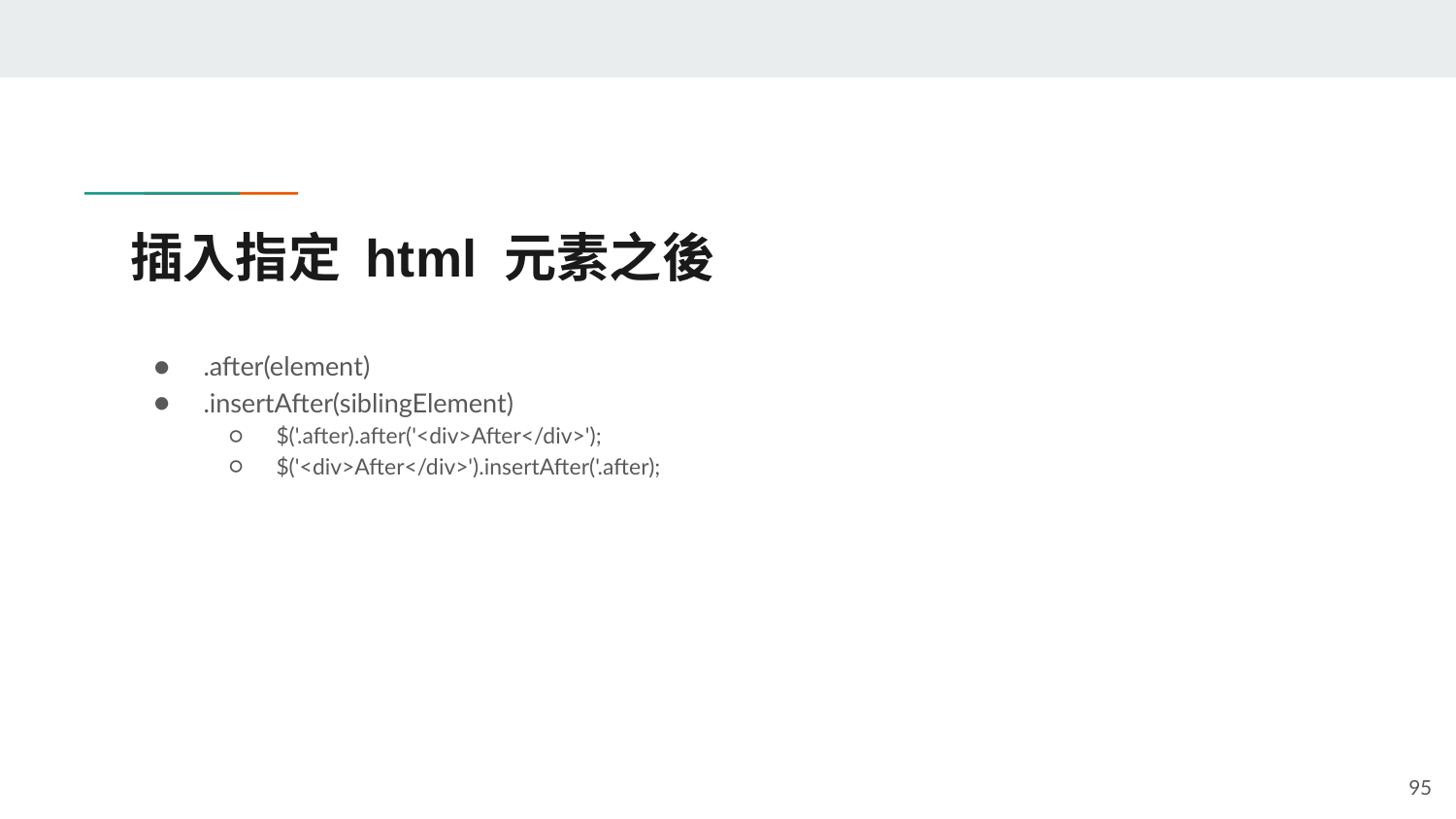

# 插入指定 html 元素之後
.after(element)
.insertAfter(siblingElement)
$('.after).after('<div>After</div>');
$('<div>After</div>').insertAfter('.after);
95